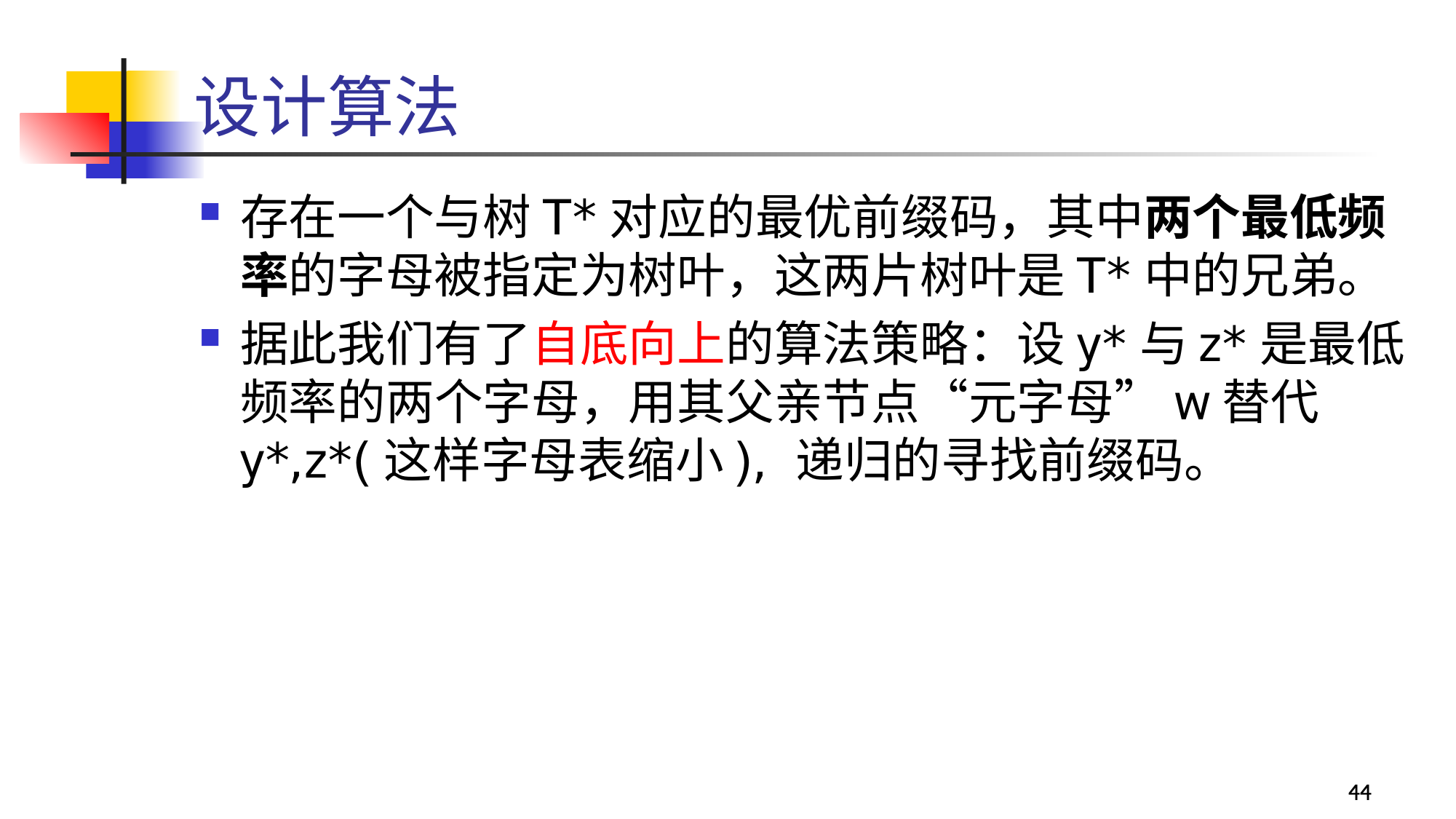

# 设计算法
存在一个与树T*对应的最优前缀码，其中两个最低频率的字母被指定为树叶，这两片树叶是T*中的兄弟。
据此我们有了自底向上的算法策略：设y*与z*是最低频率的两个字母，用其父亲节点“元字母”w替代y*,z*(这样字母表缩小), 递归的寻找前缀码。
44